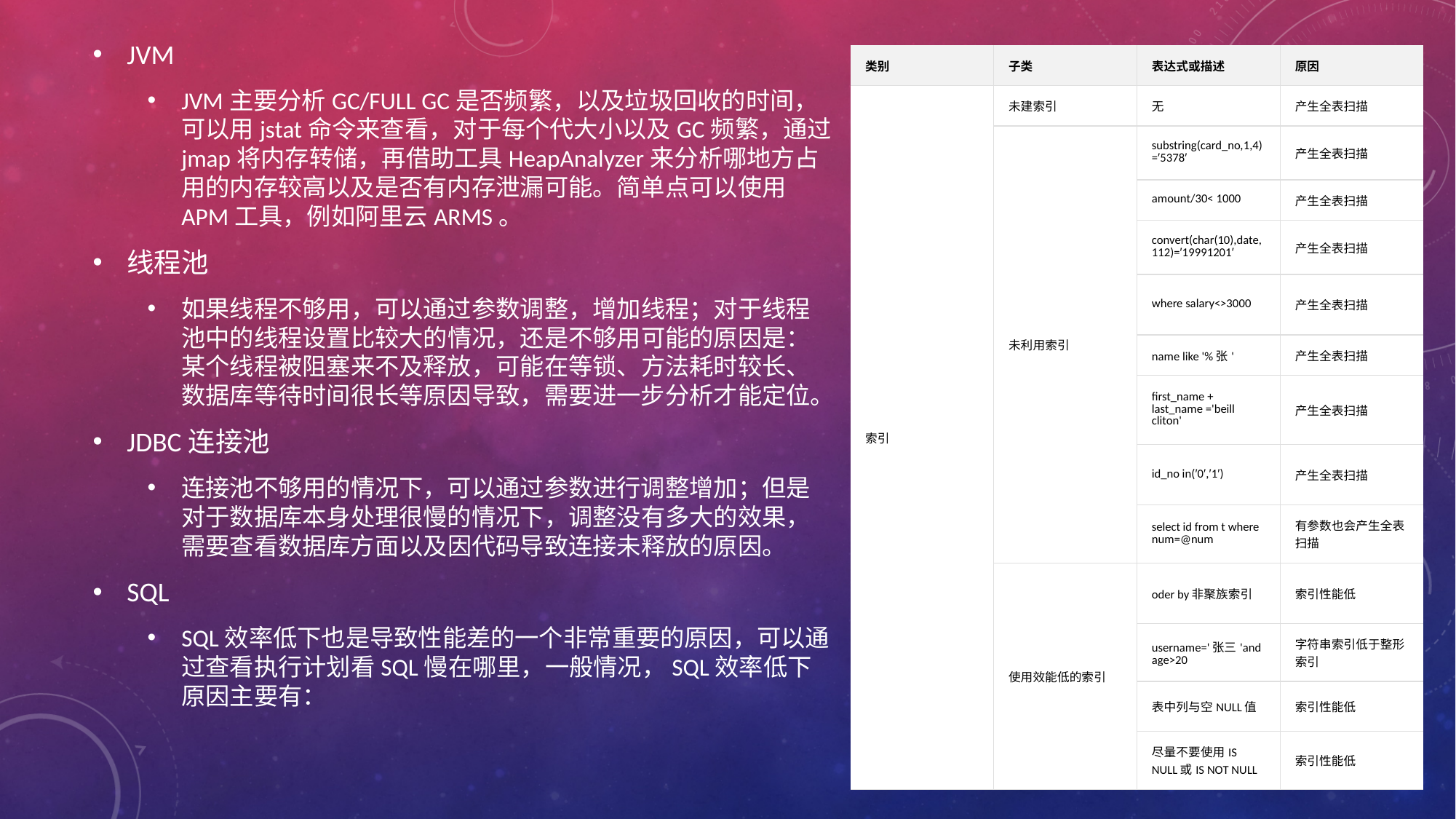

JVM
JVM主要分析GC/FULL GC是否频繁，以及垃圾回收的时间，可以用jstat命令来查看，对于每个代大小以及GC频繁，通过jmap将内存转储，再借助工具HeapAnalyzer来分析哪地方占用的内存较高以及是否有内存泄漏可能。简单点可以使用APM工具，例如阿里云ARMS。
线程池
如果线程不够用，可以通过参数调整，增加线程；对于线程池中的线程设置比较大的情况，还是不够用可能的原因是：某个线程被阻塞来不及释放，可能在等锁、方法耗时较长、数据库等待时间很长等原因导致，需要进一步分析才能定位。
JDBC连接池
连接池不够用的情况下，可以通过参数进行调整增加；但是对于数据库本身处理很慢的情况下，调整没有多大的效果，需要查看数据库方面以及因代码导致连接未释放的原因。
SQL
SQL效率低下也是导致性能差的一个非常重要的原因，可以通过查看执行计划看SQL慢在哪里，一般情况，SQL效率低下原因主要有：

| 类别 | 子类 | 表达式或描述 | 原因 |
| --- | --- | --- | --- |
| 索引 | 未建索引 | 无 | 产生全表扫描 |
|  | 未利用索引 | substring(card\_no,1,4)=′5378′ | 产生全表扫描 |
|  |  | amount/30< 1000 | 产生全表扫描 |
|  |  | convert(char(10),date,112)=′19991201′ | 产生全表扫描 |
|  |  | where salary<>3000 | 产生全表扫描 |
|  |  | name like '%张' | 产生全表扫描 |
|  |  | first\_name + last\_name ='beill cliton' | 产生全表扫描 |
|  |  | id\_no in(′0′,′1′) | 产生全表扫描 |
|  |  | select id from t where num=@num | 有参数也会产生全表扫描 |
|  | 使用效能低的索引 | oder by非聚族索引 | 索引性能低 |
|  |  | username='张三'and age>20 | 字符串索引低于整形索引 |
|  |  | 表中列与空NULL值 | 索引性能低 |
|  |  | 尽量不要使用IS NULL或IS NOT NULL | 索引性能低 |